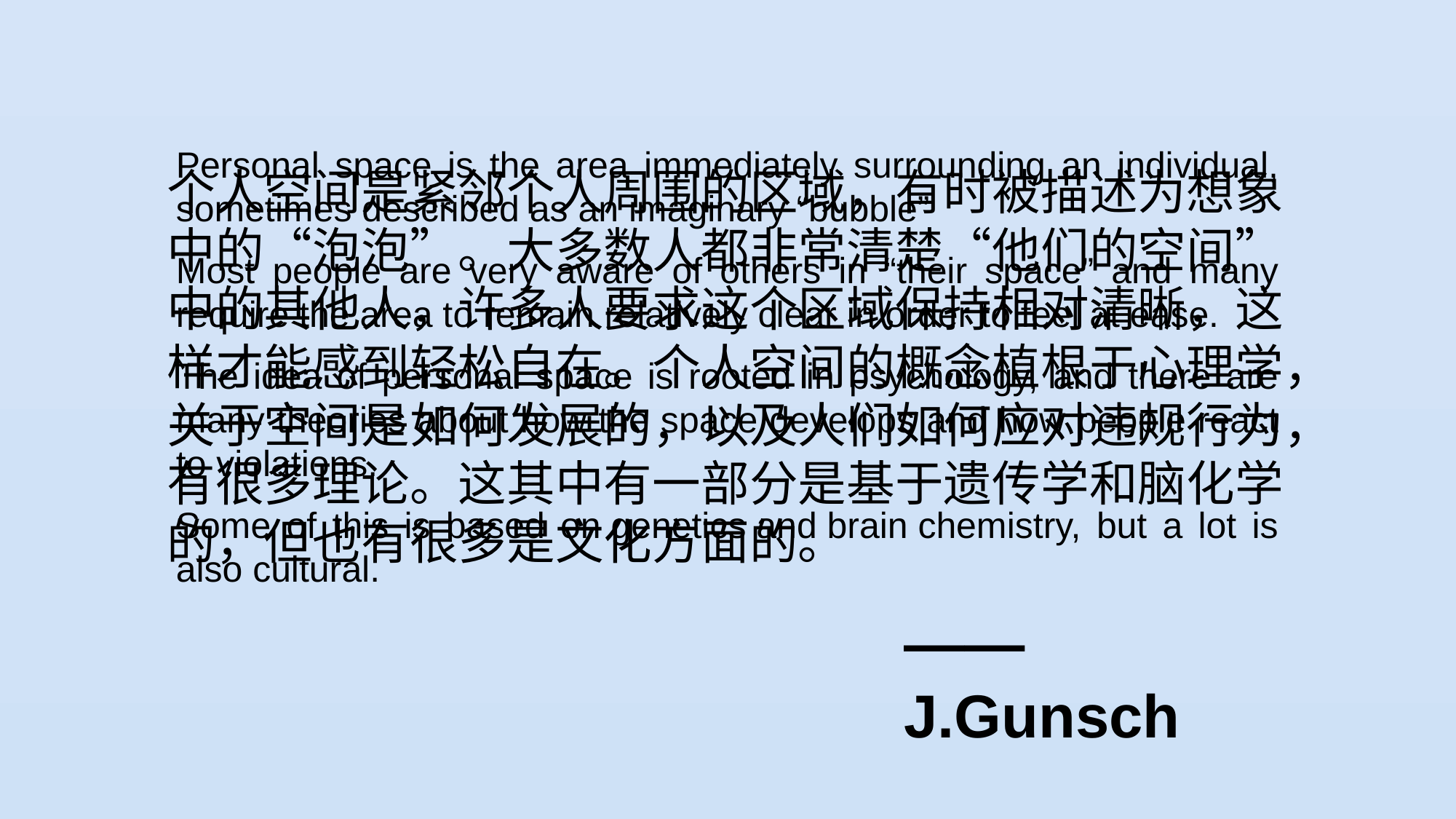

Personal space is the area immediately surrounding an individual, sometimes described as an imaginary “bubble”
Most people are very aware of others in “their space” and many require the area to remain relatively clear in order to feel at ease.
The idea of personal space is rooted in psychology, and there are many theories about how the space develops and how people react to violations.
Some of this is based on genetics and brain chemistry, but a lot is also cultural.
个人空间是紧邻个人周围的区域，有时被描述为想象中的“泡泡”。大多数人都非常清楚“他们的空间”中的其他人，许多人要求这个区域保持相对清晰，这样才能感到轻松自在。个人空间的概念植根于心理学，关于空间是如何发展的，以及人们如何应对违规行为，有很多理论。这其中有一部分是基于遗传学和脑化学的，但也有很多是文化方面的。
—— J.Gunsch